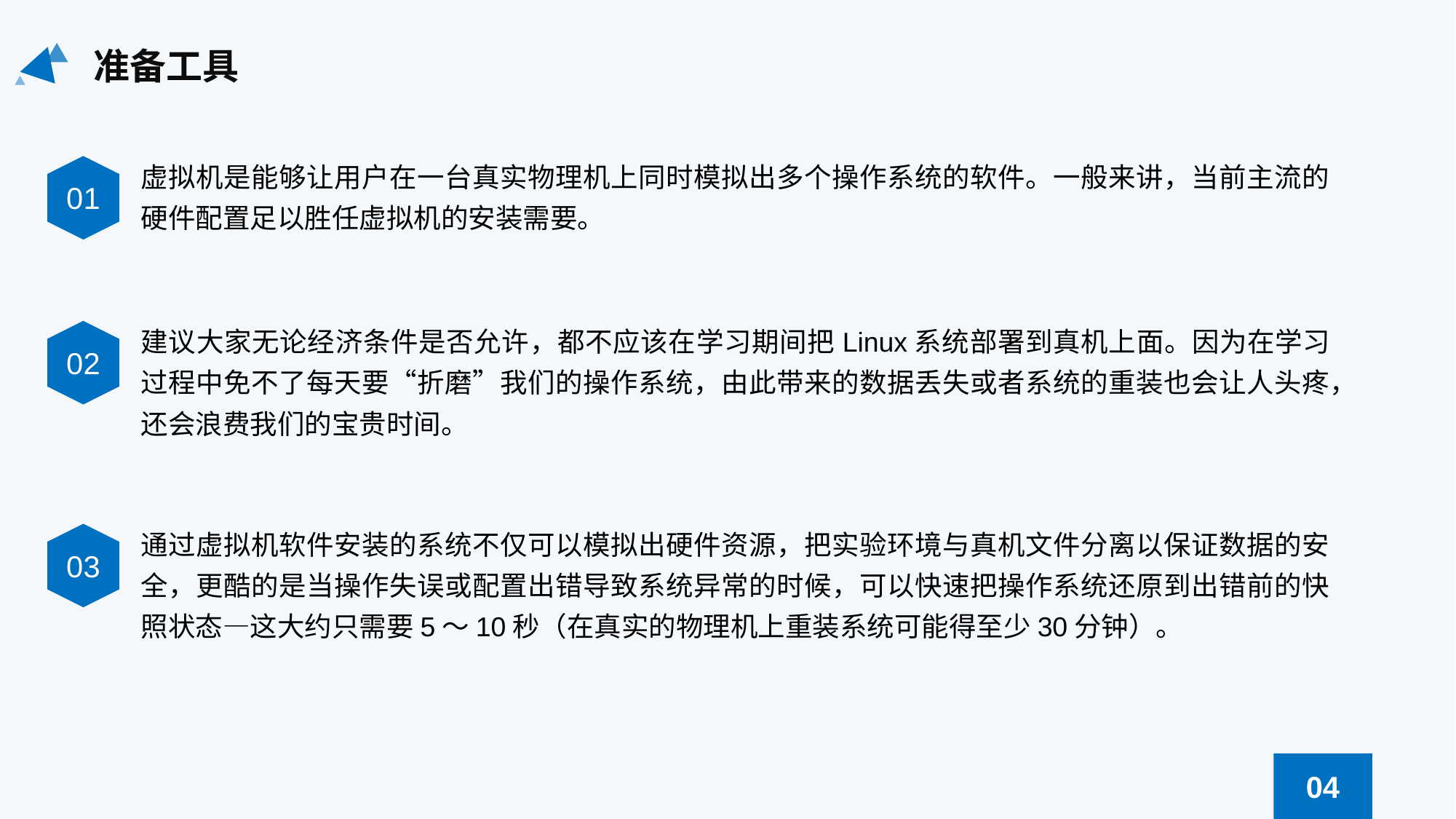

准备工具

虚拟机是能够让用户在一台真实物理机上同时模拟出多个操作系统的软件。一般来讲，当前主流的硬件配置足以胜任虚拟机的安装需要。

01
建议大家无论经济条件是否允许，都不应该在学习期间把Linux系统部署到真机上面。因为在学习过程中免不了每天要“折磨”我们的操作系统，由此带来的数据丢失或者系统的重装也会让人头疼，还会浪费我们的宝贵时间。

02
通过虚拟机软件安装的系统不仅可以模拟出硬件资源，把实验环境与真机文件分离以保证数据的安全，更酷的是当操作失误或配置出错导致系统异常的时候，可以快速把操作系统还原到出错前的快照状态—这大约只需要5～10秒（在真实的物理机上重装系统可能得至少30分钟）。

03

04